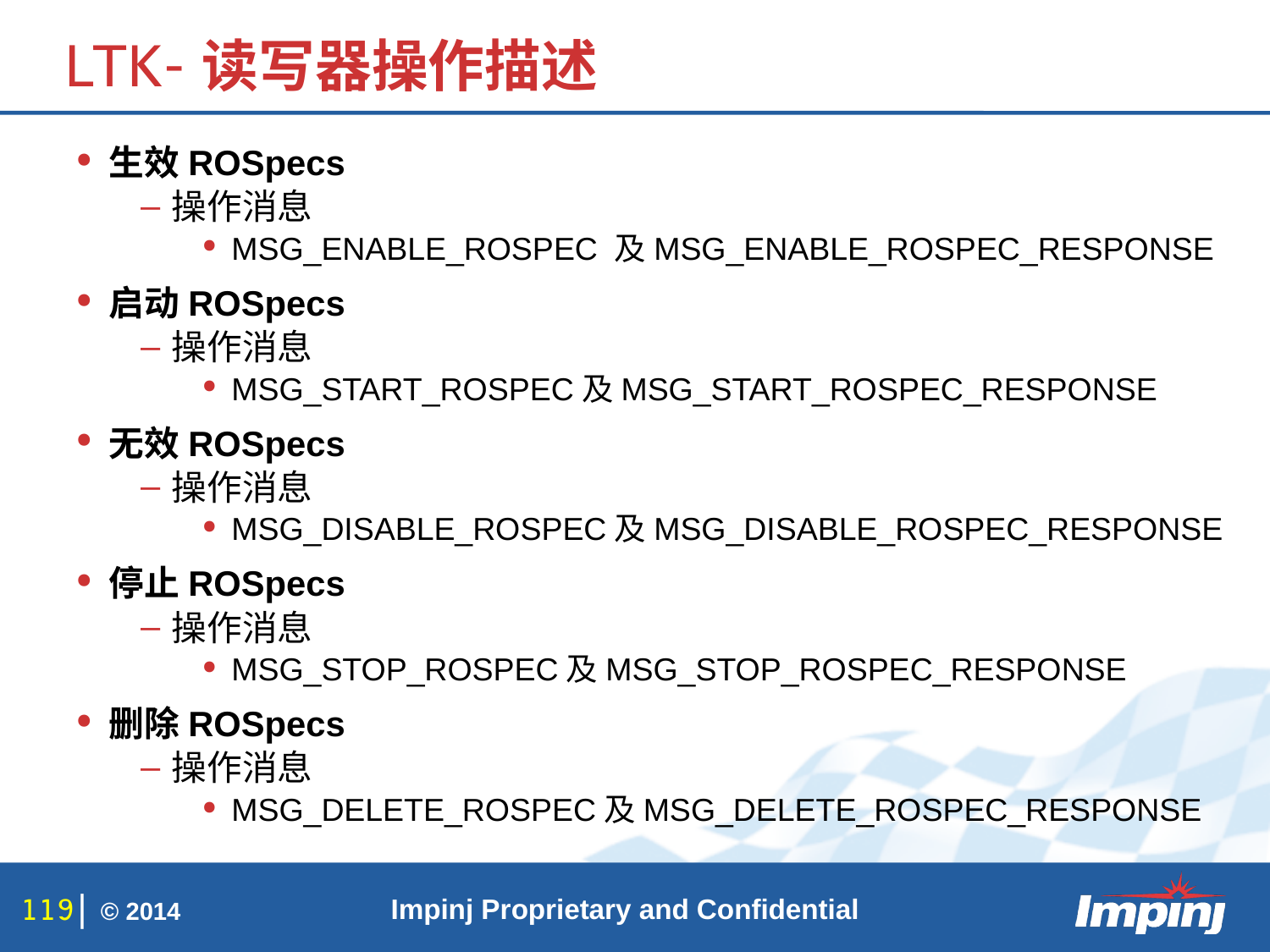

# LTK-读写器操作描述
生效ROSpecs
操作消息
MSG_ENABLE_ROSPEC 及MSG_ENABLE_ROSPEC_RESPONSE
启动ROSpecs
操作消息
MSG_START_ROSPEC及MSG_START_ROSPEC_RESPONSE
无效ROSpecs
操作消息
MSG_DISABLE_ROSPEC及MSG_DISABLE_ROSPEC_RESPONSE
停止ROSpecs
操作消息
MSG_STOP_ROSPEC及MSG_STOP_ROSPEC_RESPONSE
删除ROSpecs
操作消息
MSG_DELETE_ROSPEC及MSG_DELETE_ROSPEC_RESPONSE